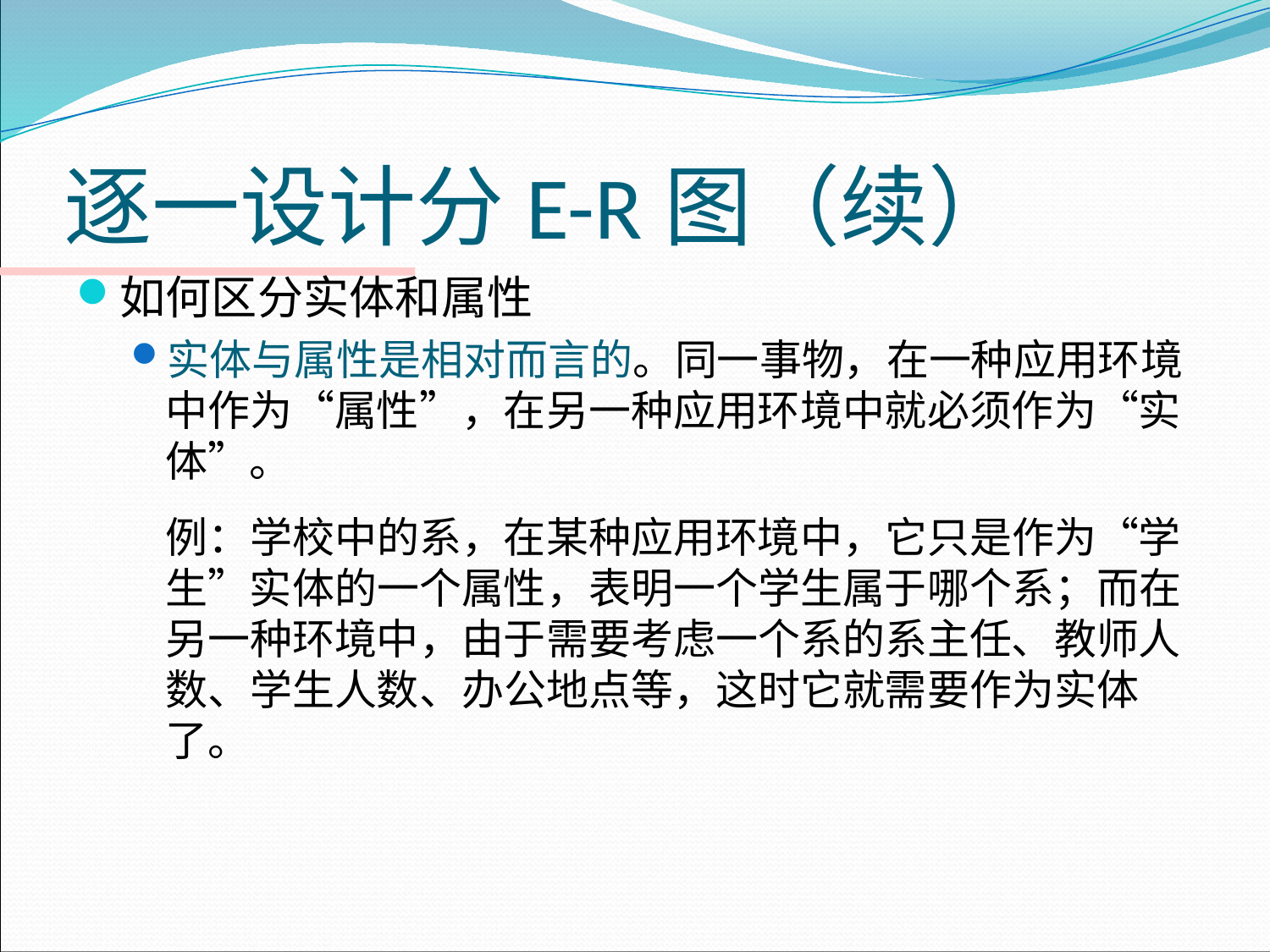

# 逐一设计分E-R图（续）
如何区分实体和属性
实体与属性是相对而言的。同一事物，在一种应用环境中作为“属性”，在另一种应用环境中就必须作为“实体”。
	例：学校中的系，在某种应用环境中，它只是作为“学生”实体的一个属性，表明一个学生属于哪个系；而在另一种环境中，由于需要考虑一个系的系主任、教师人数、学生人数、办公地点等，这时它就需要作为实体了。

719